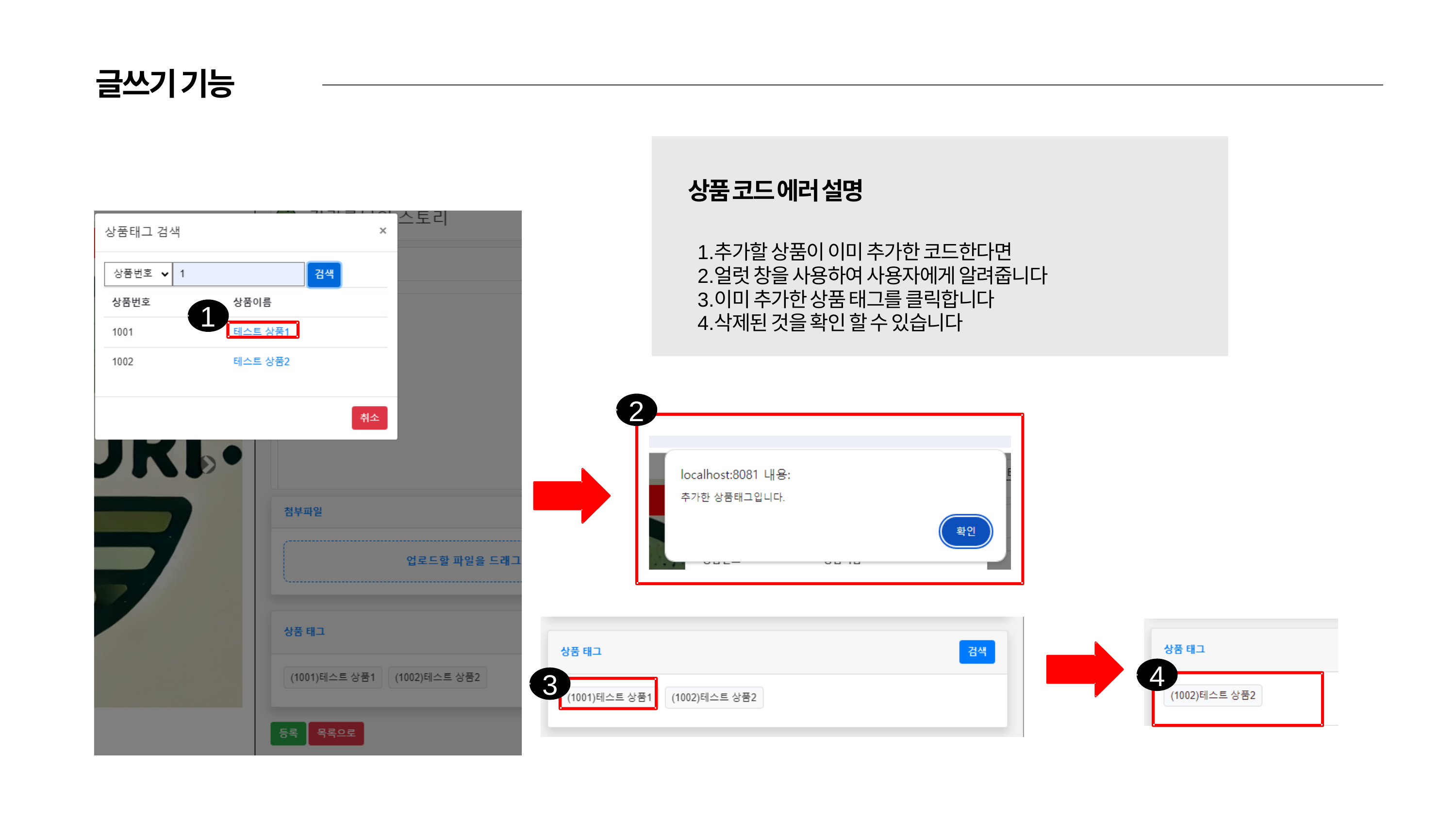

글쓰기 기능

상품 코드 에러 설명

추가할 상품이 이미 추가한 코드한다면
얼럿 창을 사용하여 사용자에게 알려줍니다
이미 추가한 상품 태그를 클릭합니다
삭제된 것을 확인 할 수 있습니다

1

2

4

3